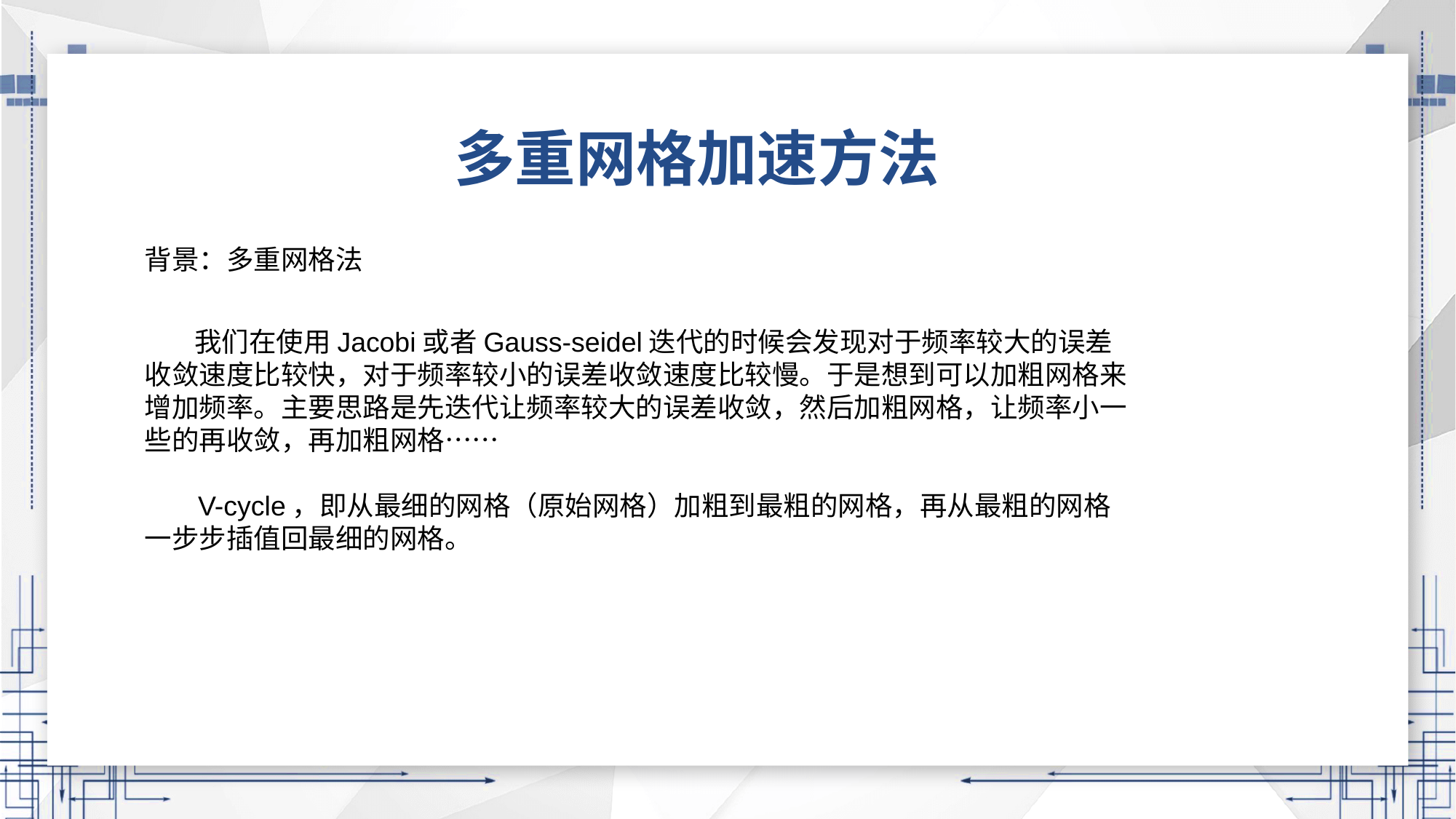

多重网格加速方法
背景：多重网格法
       我们在使用Jacobi或者Gauss-seidel迭代的时候会发现对于频率较大的误差收敛速度比较快，对于频率较小的误差收敛速度比较慢。于是想到可以加粗网格来增加频率。主要思路是先迭代让频率较大的误差收敛，然后加粗网格，让频率小一些的再收敛，再加粗网格……

       V-cycle，即从最细的网格（原始网格）加粗到最粗的网格，再从最粗的网格一步步插值回最细的网格。